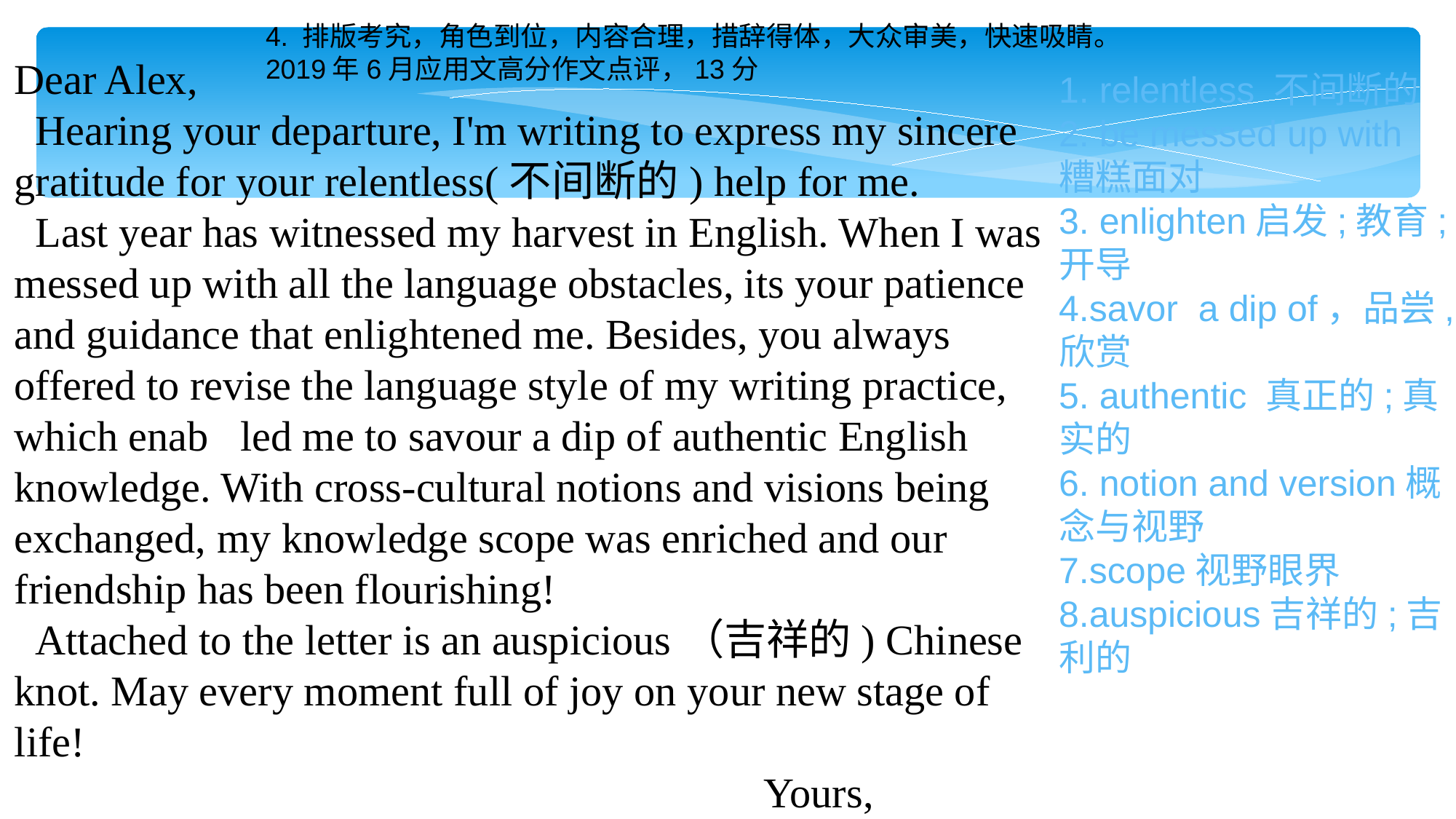

4. 排版考究，角色到位，内容合理，措辞得体，大众审美，快速吸睛。2019年6月应用文高分作文点评，13分
Dear Alex,
  Hearing your departure, I'm writing to express my sincere gratitude for your relentless(不间断的) help for me.
  Last year has witnessed my harvest in English. When I was messed up with all the language obstacles, its your patience and guidance that enlightened me. Besides, you always offered to revise the language style of my writing practice, which enab   led me to savour a dip of authentic English  knowledge. With cross-cultural notions and visions being exchanged, my knowledge scope was enriched and our friendship has been flourishing!
  Attached to the letter is an auspicious（吉祥的) Chinese knot. May every moment full of joy on your new stage of life!
                                                                       Yours,
                                                                        Li Hua

1. relentless 不间断的
2. be messed up with 糟糕面对
3. enlighten启发;教育;开导
4.savor  a dip of，品尝,欣赏
5. authentic 真正的;真实的
6. notion and version概念与视野
7.scope视野眼界
8.auspicious吉祥的;吉利的